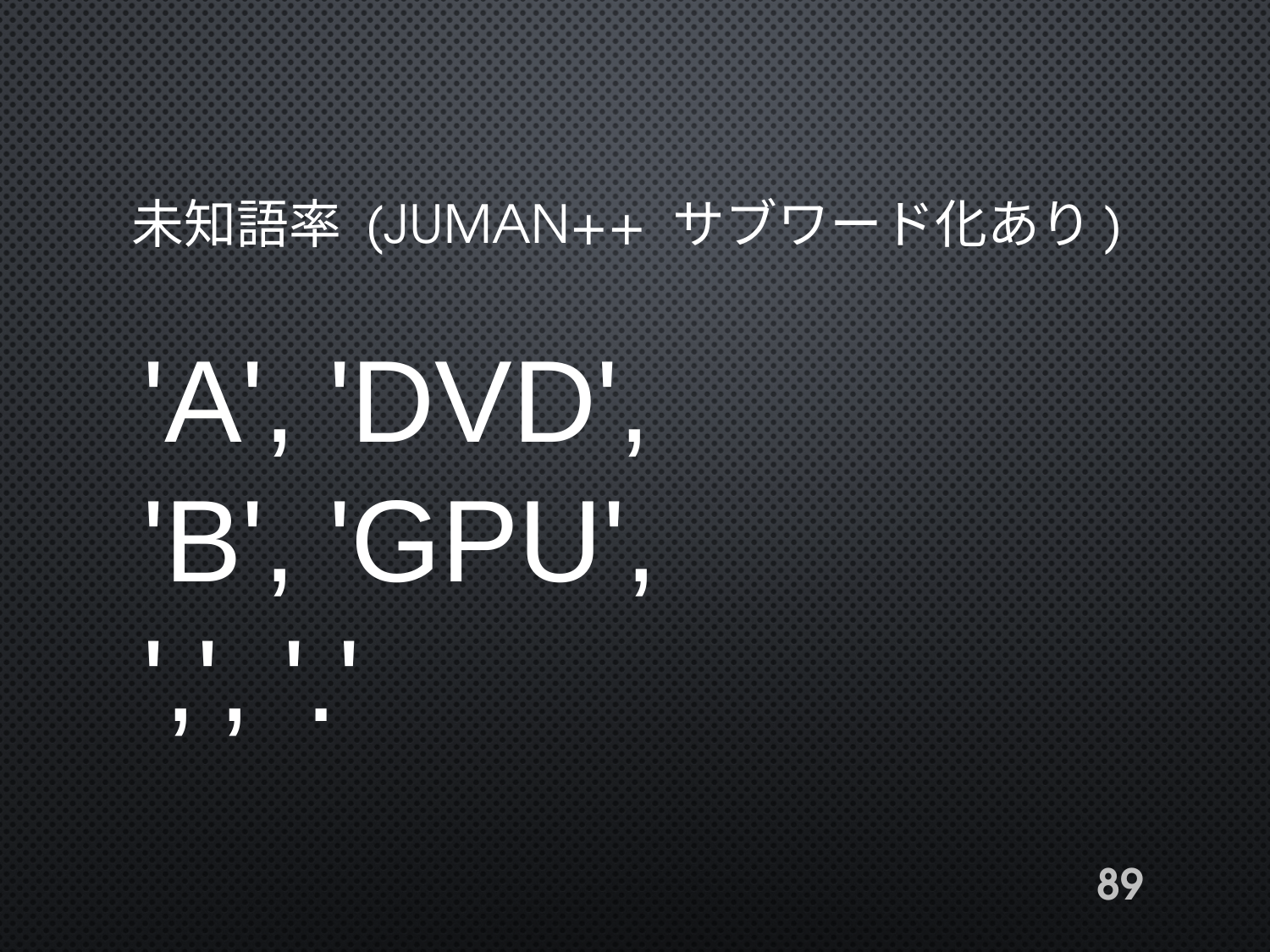

# 未知語率 (juman++ サブワード化あり)
'A', 'DVD',
'B', 'GPU',
',', '.'
89